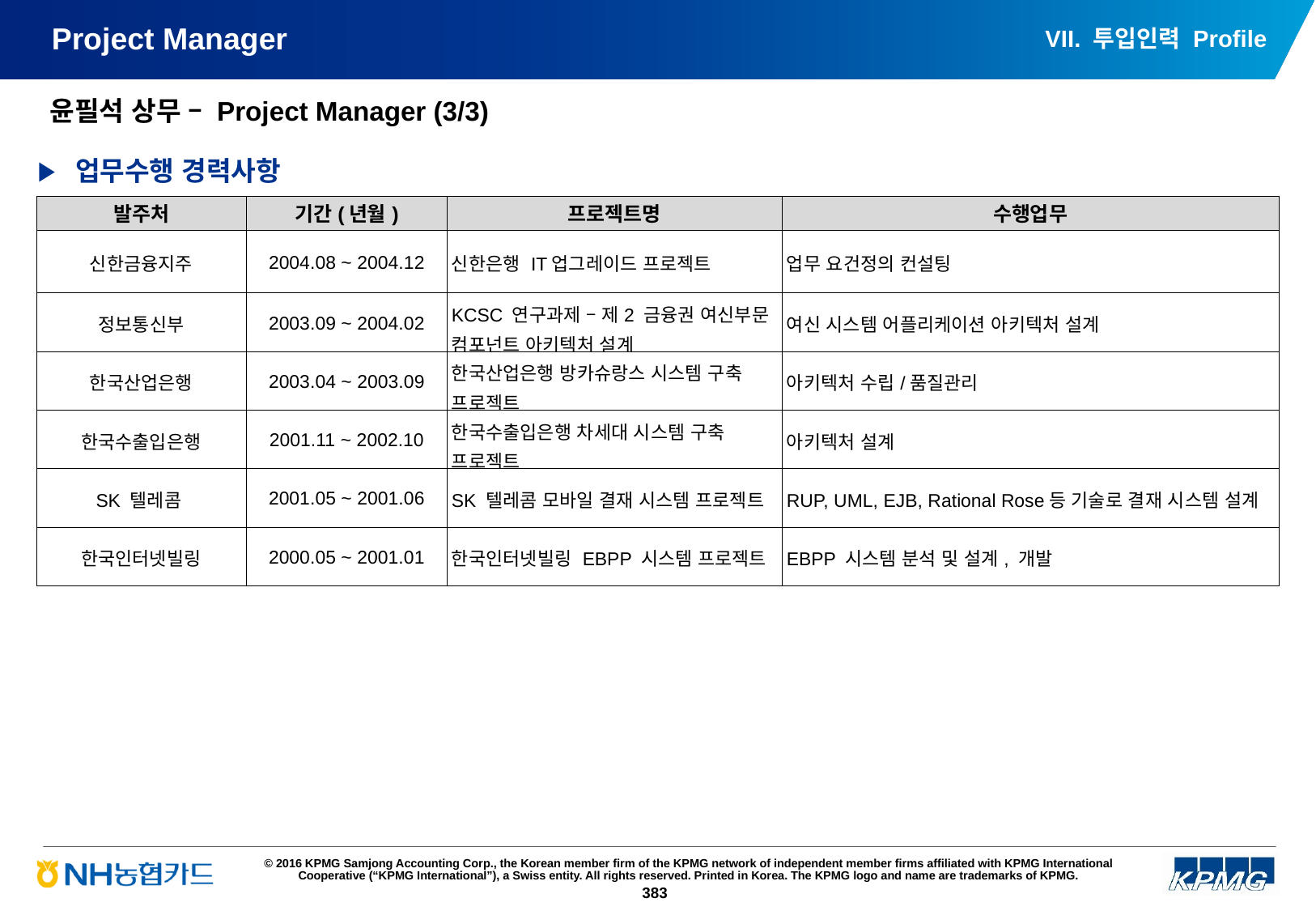

VII. 투입인력 Profile
# Project Manager
윤필석 상무 – Project Manager (3/3)
업무수행 경력사항
| 발주처 | 기간(년월) | 프로젝트명 | 수행업무 |
| --- | --- | --- | --- |
| 신한금융지주 | 2004.08 ~ 2004.12 | 신한은행 IT업그레이드 프로젝트 | 업무 요건정의 컨설팅 |
| 정보통신부 | 2003.09 ~ 2004.02 | KCSC 연구과제 – 제2 금융권 여신부문 컴포넌트 아키텍처 설계 | 여신 시스템 어플리케이션 아키텍처 설계 |
| 한국산업은행 | 2003.04 ~ 2003.09 | 한국산업은행 방카슈랑스 시스템 구축 프로젝트 | 아키텍처 수립/품질관리 |
| 한국수출입은행 | 2001.11 ~ 2002.10 | 한국수출입은행 차세대 시스템 구축 프로젝트 | 아키텍처 설계 |
| SK 텔레콤 | 2001.05 ~ 2001.06 | SK 텔레콤 모바일 결재 시스템 프로젝트 | RUP, UML, EJB, Rational Rose등 기술로 결재 시스템 설계 |
| 한국인터넷빌링 | 2000.05 ~ 2001.01 | 한국인터넷빌링 EBPP 시스템 프로젝트 | EBPP 시스템 분석 및 설계, 개발 |